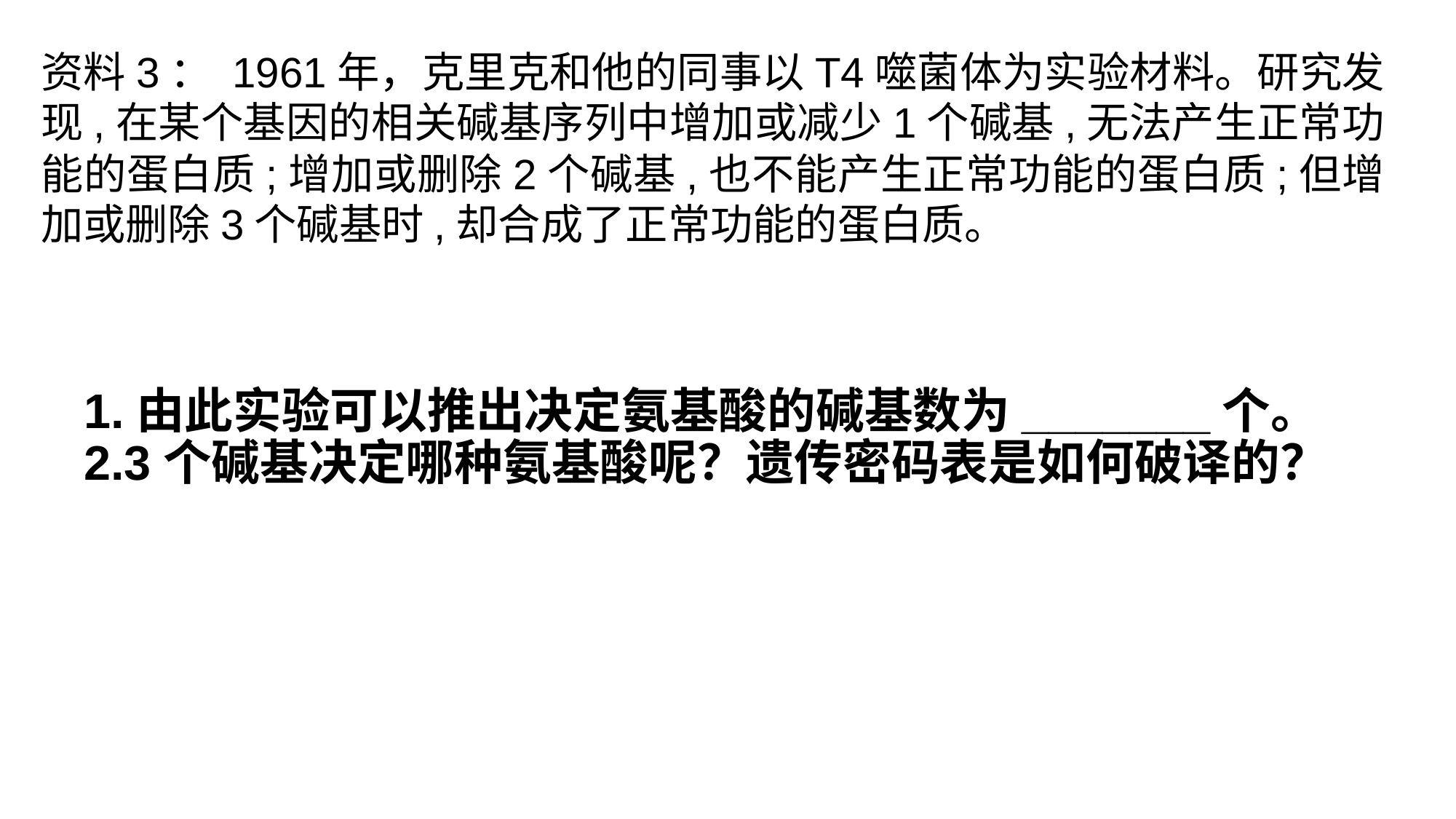

资料3： 1961年，克里克和他的同事以T4噬菌体为实验材料。研究发现,在某个基因的相关碱基序列中增加或减少1个碱基,无法产生正常功能的蛋白质;增加或删除2个碱基,也不能产生正常功能的蛋白质;但增加或删除3个碱基时,却合成了正常功能的蛋白质。
1.由此实验可以推出决定氨基酸的碱基数为_______个。
2.3个碱基决定哪种氨基酸呢？遗传密码表是如何破译的？